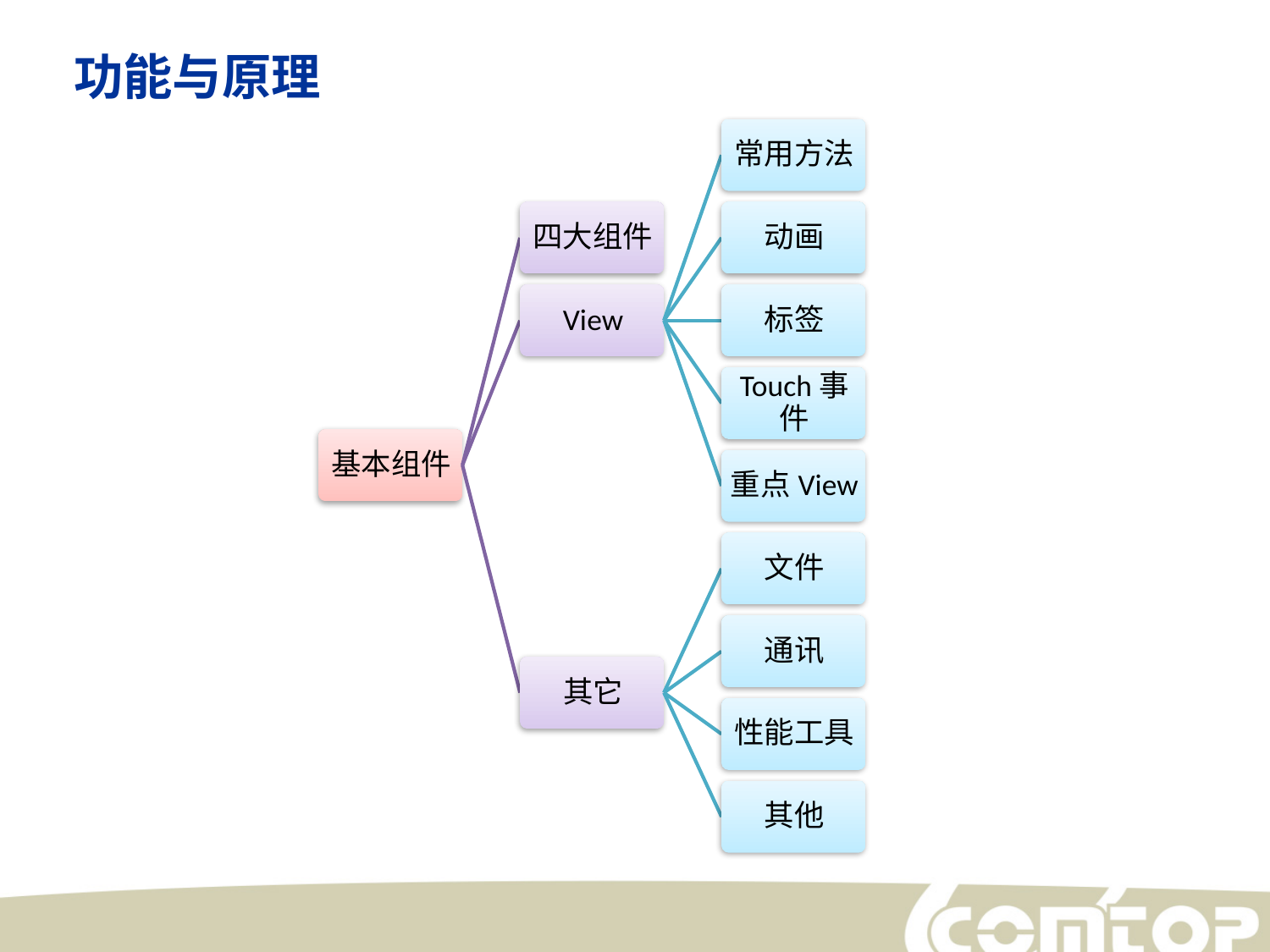

功能与原理
基本组件

四大组件

View

常用方法

动画

标签

Touch事件

重点View

其它

文件

通讯

性能工具

其他